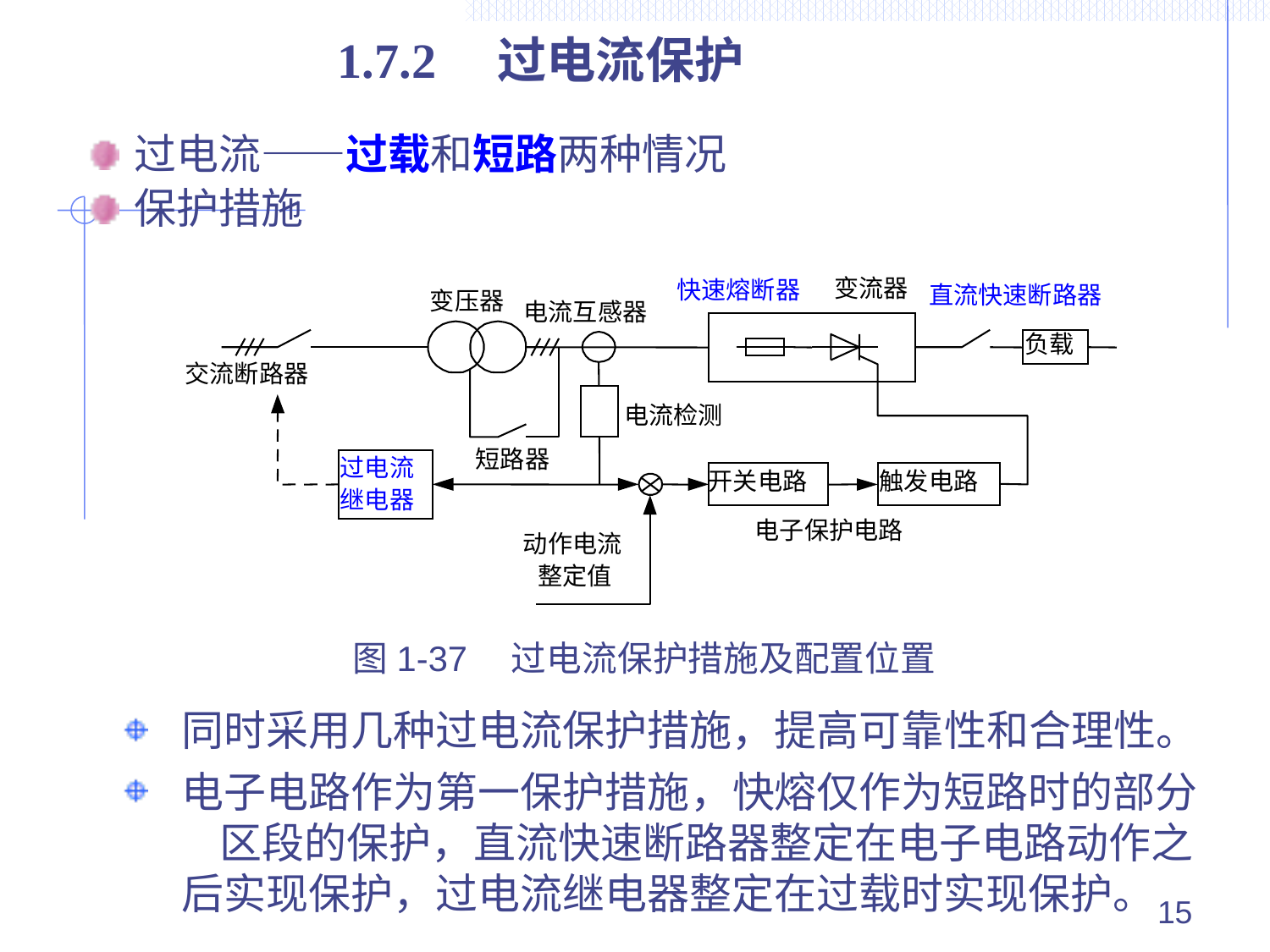

1.7.2    过电流保护
过电流——过载和短路两种情况
保护措施
变流器
快速熔断器
直流快速断路器
变压器
电流互感器

负载

交流断路器

电流检测

短路器

过电流

开关电路
触发电路

继电器

电子保护电路
动作电流
整定值
图1-37　过电流保护措施及配置位置
同时采用几种过电流保护措施，提高可靠性和合理性。
电子电路作为第一保护措施，快熔仅作为短路时的部分     区段的保护，直流快速断路器整定在电子电路动作之后实现保护，过电流继电器整定在过载时实现保护。
15